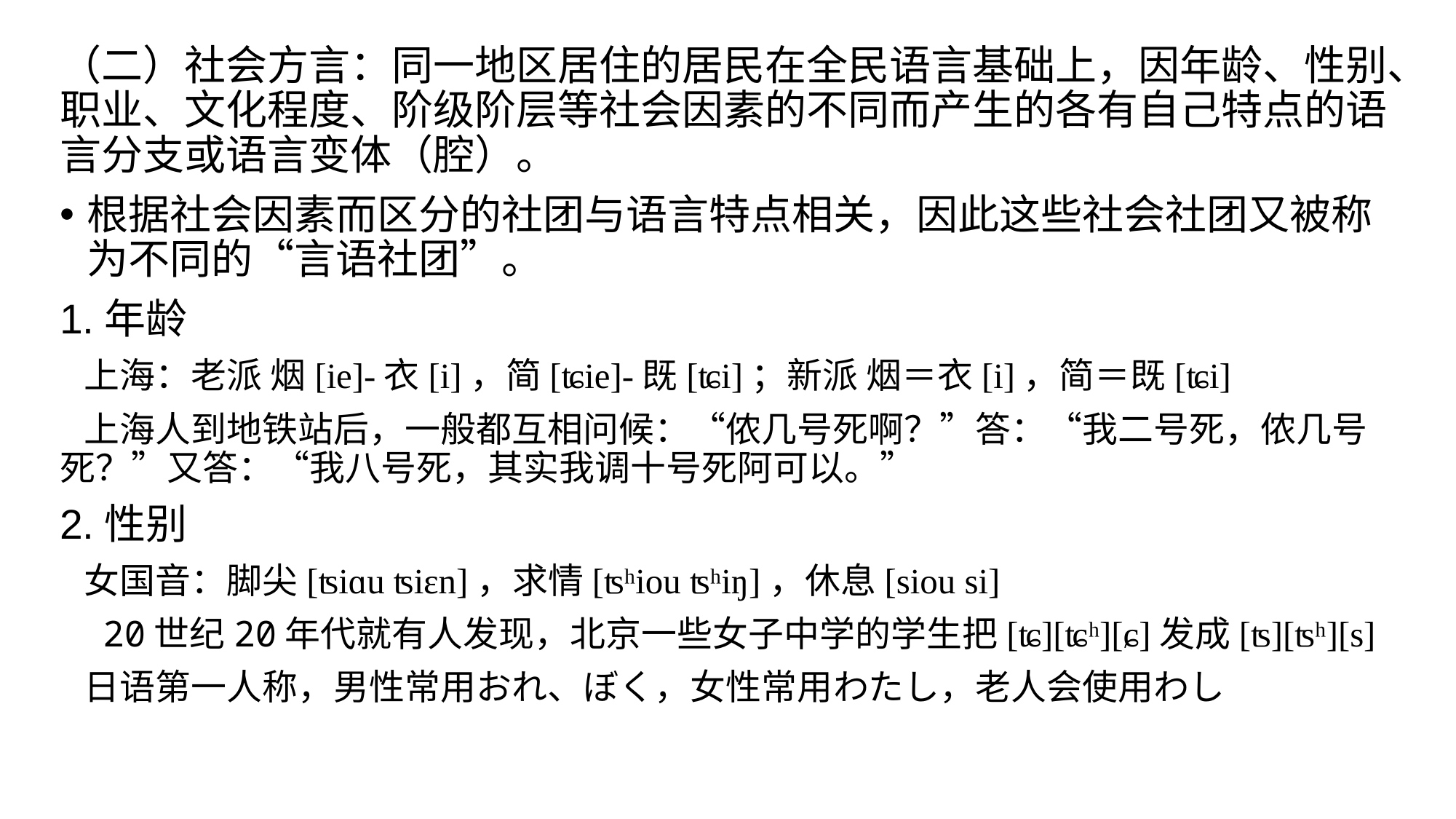

（二）社会方言：同一地区居住的居民在全民语言基础上，因年龄、性别、职业、文化程度、阶级阶层等社会因素的不同而产生的各有自己特点的语言分支或语言变体（腔）。
根据社会因素而区分的社团与语言特点相关，因此这些社会社团又被称为不同的“言语社团”。
1.年龄
  上海：老派 烟[ie]-衣[i]，简[ʨie]-既[ʨi]；新派 烟＝衣[i]，简＝既[ʨi]
  上海人到地铁站后，一般都互相问候：“侬几号死啊？”答：“我二号死，侬几号死？”又答：“我八号死，其实我调十号死阿可以。”
2.性别
  女国音：脚尖[ʦiɑu ʦiɛn]，求情[ʦʰiou ʦʰiŋ]，休息[siou si]
  20世纪20年代就有人发现，北京一些女子中学的学生把[ʨ][ʨʰ][ɕ]发成[ʦ][ʦʰ][s]
  日语第一人称，男性常用おれ、ぼく，女性常用わたし，老人会使用わし